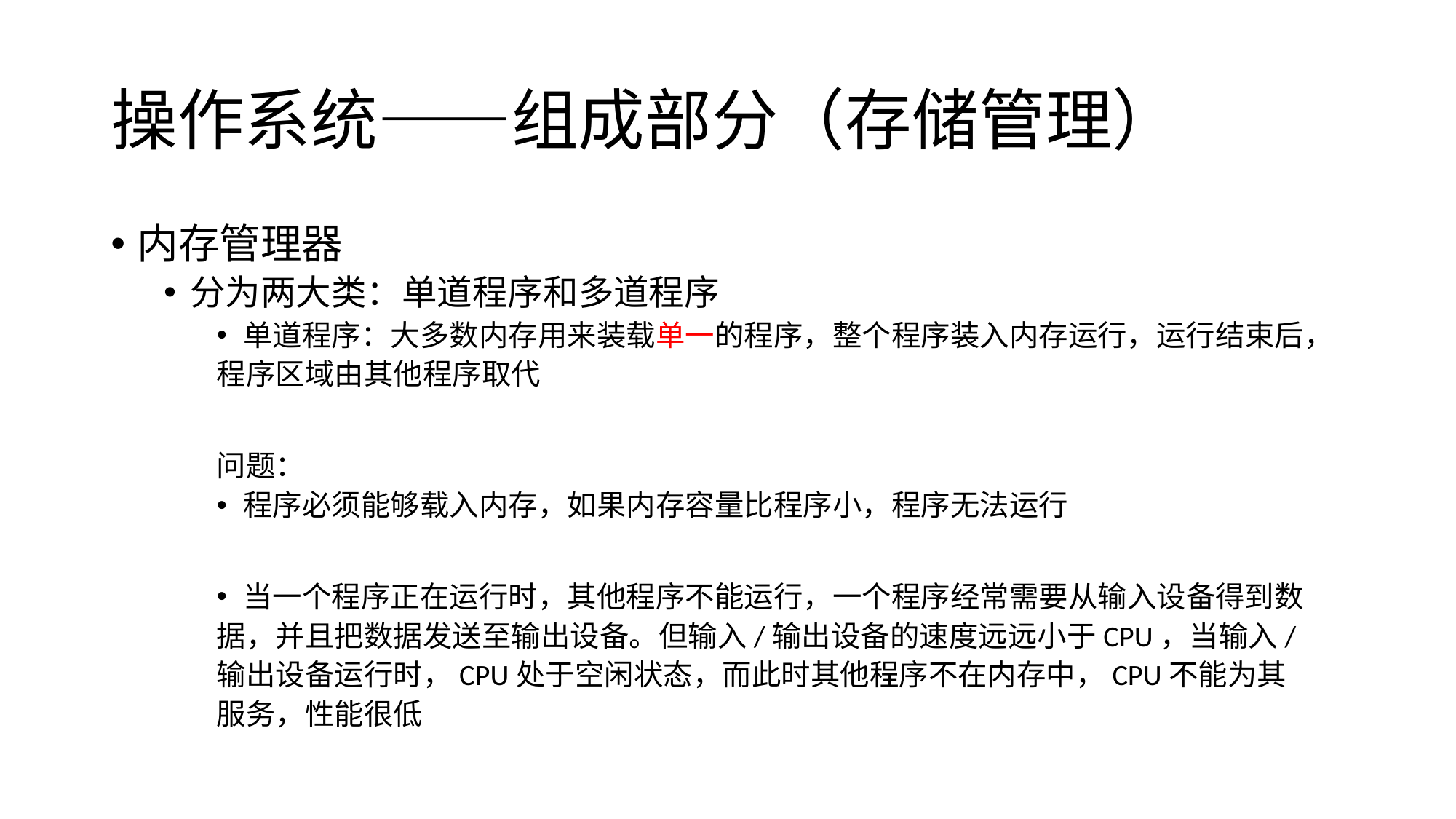

# 操作系统——组成部分（存储管理）
内存管理器
分为两大类：单道程序和多道程序
单道程序：大多数内存用来装载单一的程序，整个程序装入内存运行，运行结束后，
	程序区域由其他程序取代

问题：
程序必须能够载入内存，如果内存容量比程序小，程序无法运行

当一个程序正在运行时，其他程序不能运行，一个程序经常需要从输入设备得到数
据，并且把数据发送至输出设备。但输入/输出设备的速度远远小于CPU，当输入/
输出设备运行时，CPU处于空闲状态，而此时其他程序不在内存中，CPU不能为其
服务，性能很低